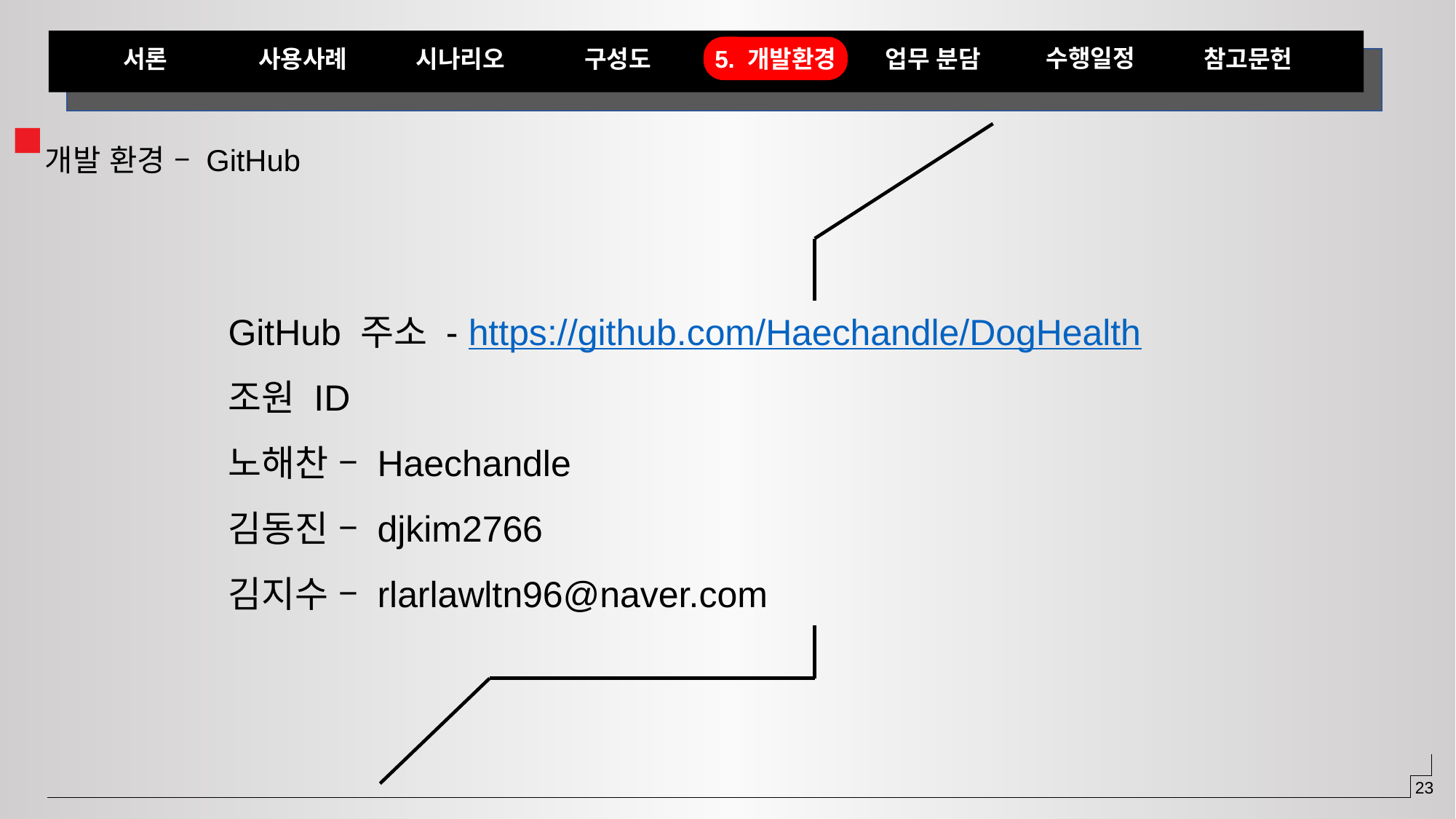

업무 분담

수행일정

참고문헌
서론
사용사례
시나리오
구성도
5. 개발환경

개발 환경 – GitHub
GitHub 주소 - https://github.com/Haechandle/DogHealth
조원 ID
노해찬 – Haechandle
김동진 – djkim2766
김지수 – rlarlawltn96@naver.com

23